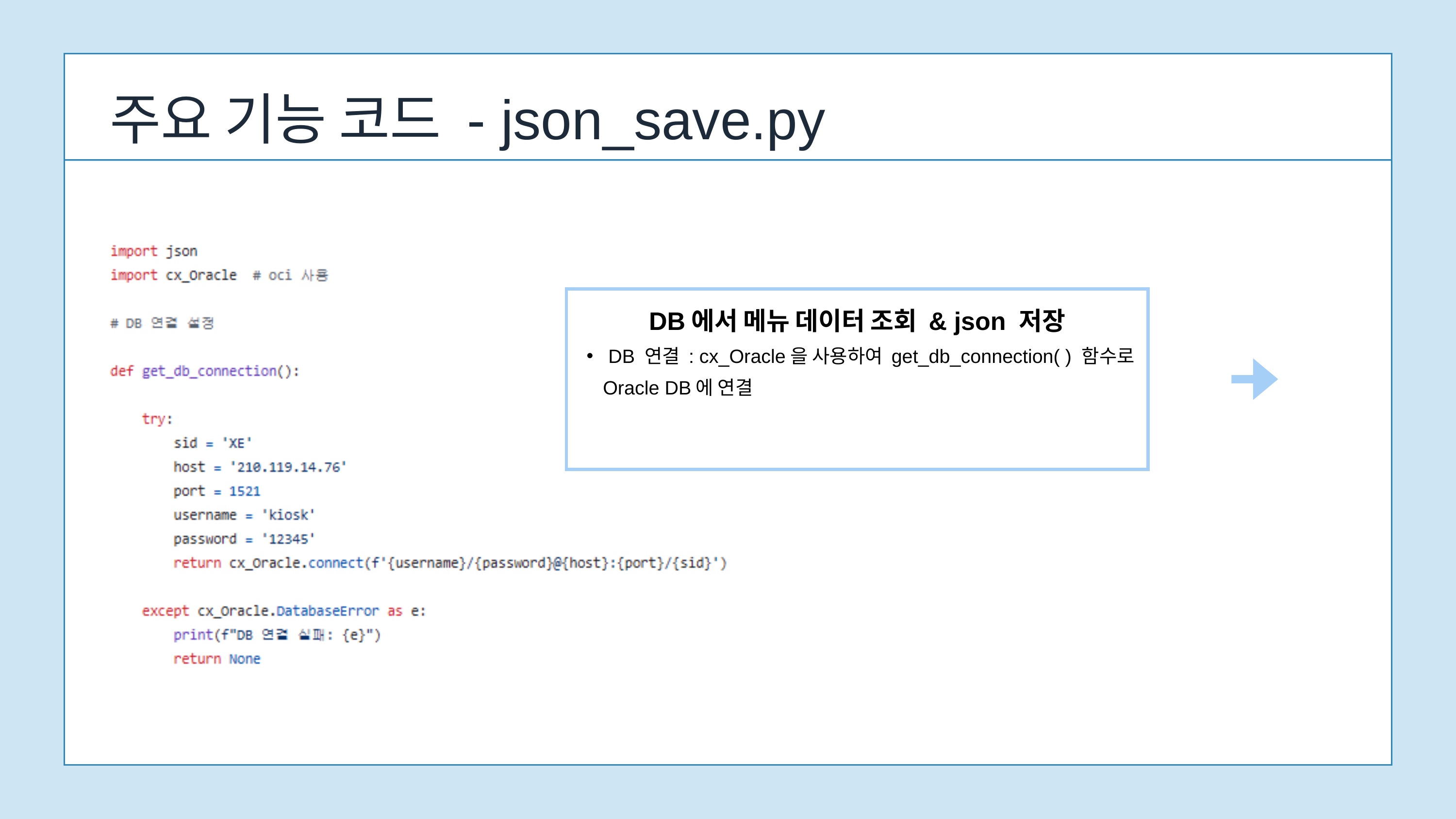

주요 기능 코드 - json_save.py

DB에서 메뉴 데이터 조회 & json 저장
 DB 연결 : cx_Oracle을 사용하여 get_db_connection( ) 함수로 Oracle DB에 연결